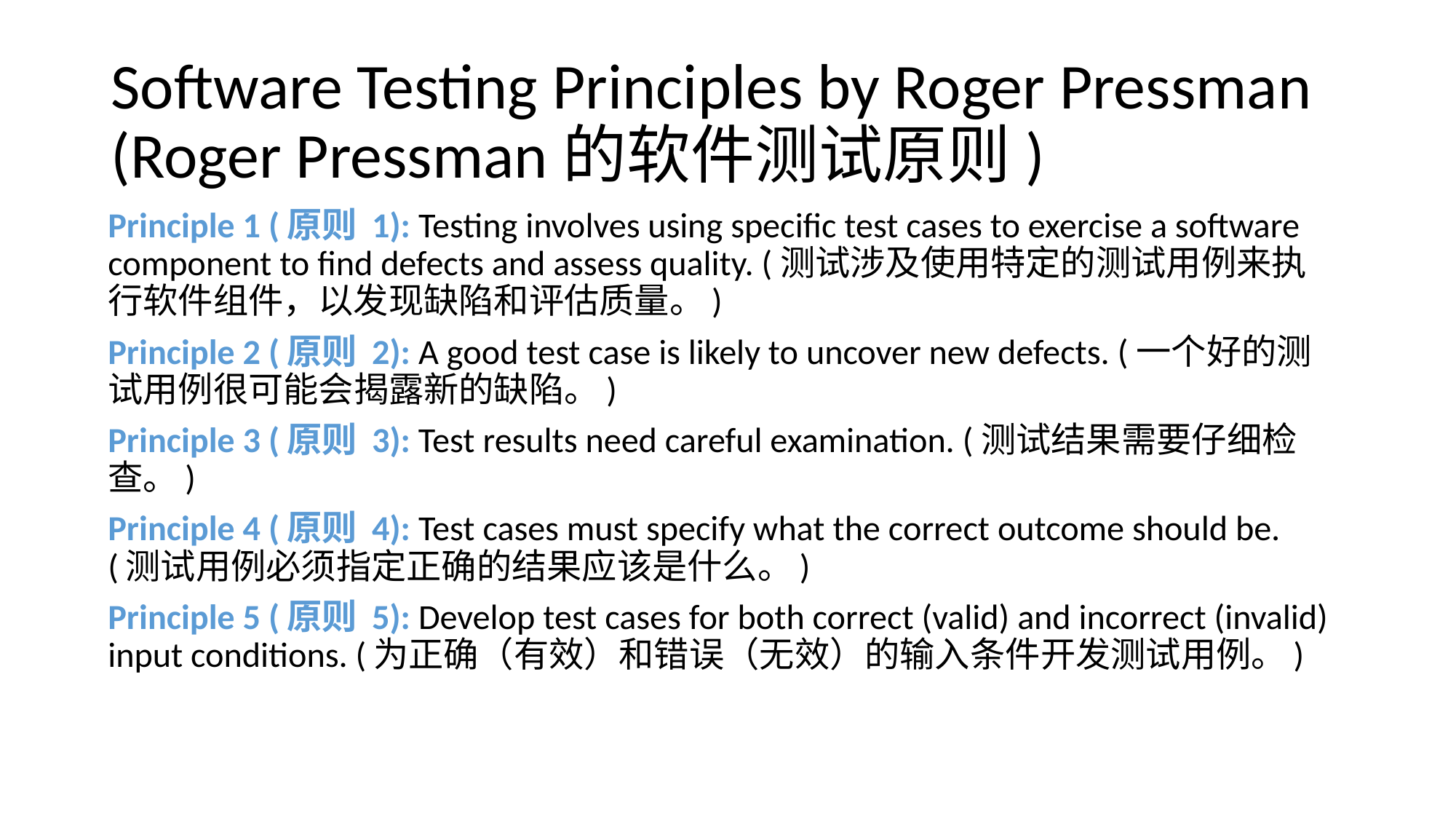

# Software Testing Principles by Roger Pressman (Roger Pressman的软件测试原则)
Principle 1 (原则 1): Testing involves using specific test cases to exercise a software component to find defects and assess quality. (测试涉及使用特定的测试用例来执行软件组件，以发现缺陷和评估质量。)
Principle 2 (原则 2): A good test case is likely to uncover new defects. (一个好的测试用例很可能会揭露新的缺陷。)
Principle 3 (原则 3): Test results need careful examination. (测试结果需要仔细检查。)
Principle 4 (原则 4): Test cases must specify what the correct outcome should be. (测试用例必须指定正确的结果应该是什么。)
Principle 5 (原则 5): Develop test cases for both correct (valid) and incorrect (invalid) input conditions. (为正确（有效）和错误（无效）的输入条件开发测试用例。)